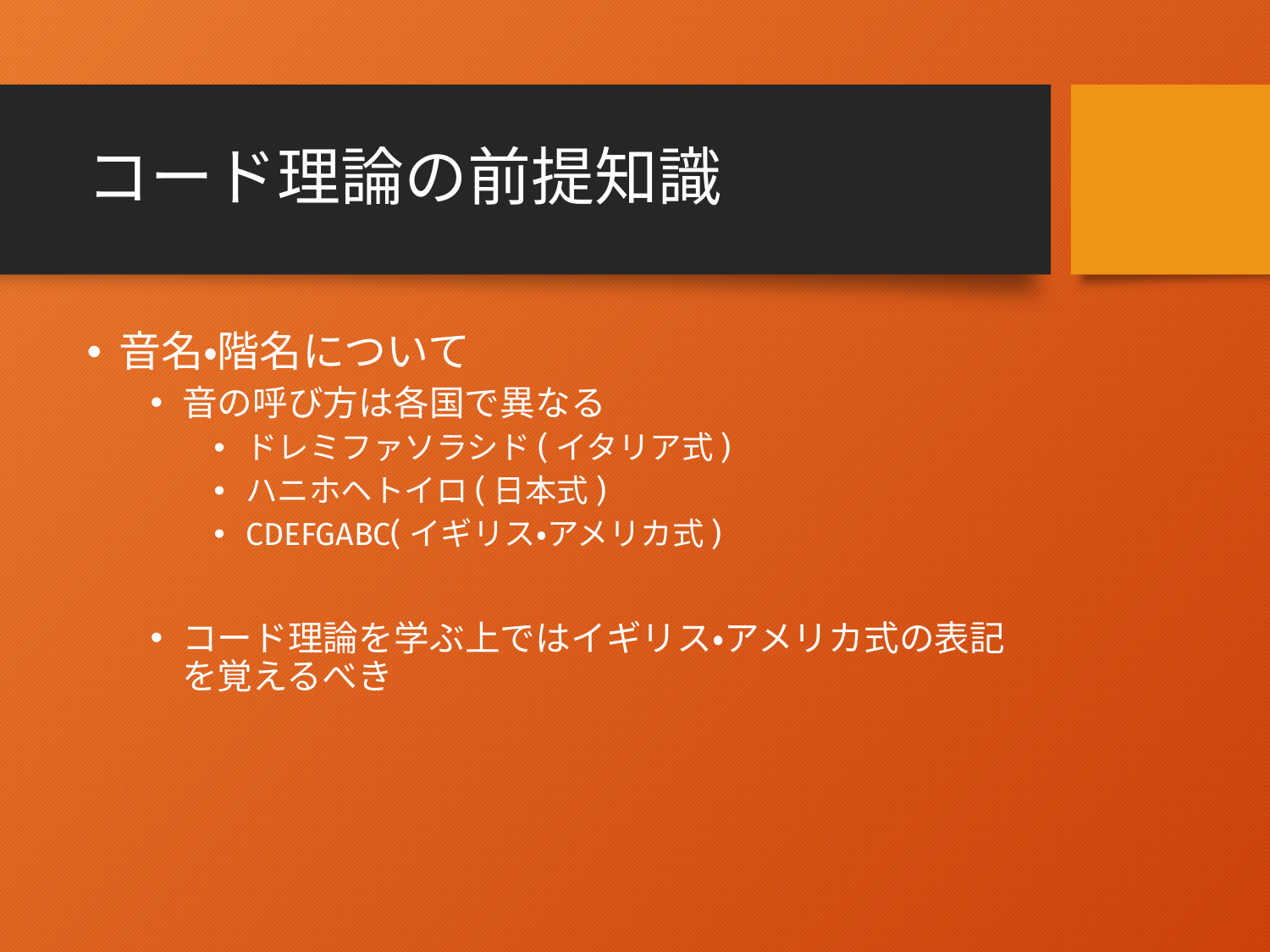

# コード理論の前提知識
音名・階名について
音の呼び方は各国で異なる
ドレミファソラシド(イタリア式)
ハニホヘトイロ(日本式)
CDEFGABC(イギリス・アメリカ式)

コード理論を学ぶ上ではイギリス・アメリカ式の表記を覚えるべき